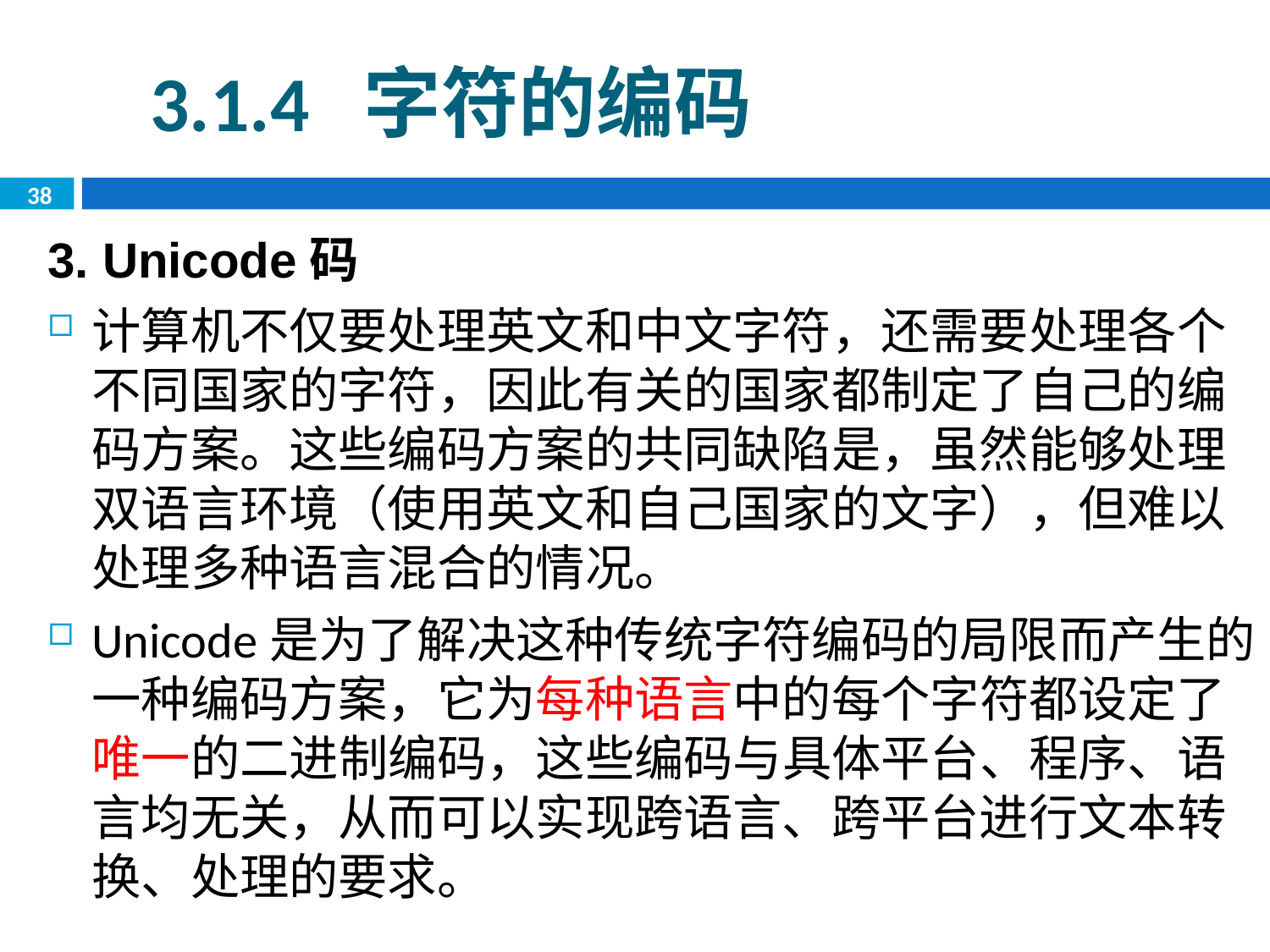

3.1.4  字符的编码
38
3. Unicode码
计算机不仅要处理英文和中文字符，还需要处理各个不同国家的字符，因此有关的国家都制定了自己的编码方案。这些编码方案的共同缺陷是，虽然能够处理双语言环境（使用英文和自己国家的文字），但难以处理多种语言混合的情况。
Unicode是为了解决这种传统字符编码的局限而产生的一种编码方案，它为每种语言中的每个字符都设定了唯一的二进制编码，这些编码与具体平台、程序、语言均无关，从而可以实现跨语言、跨平台进行文本转换、处理的要求。